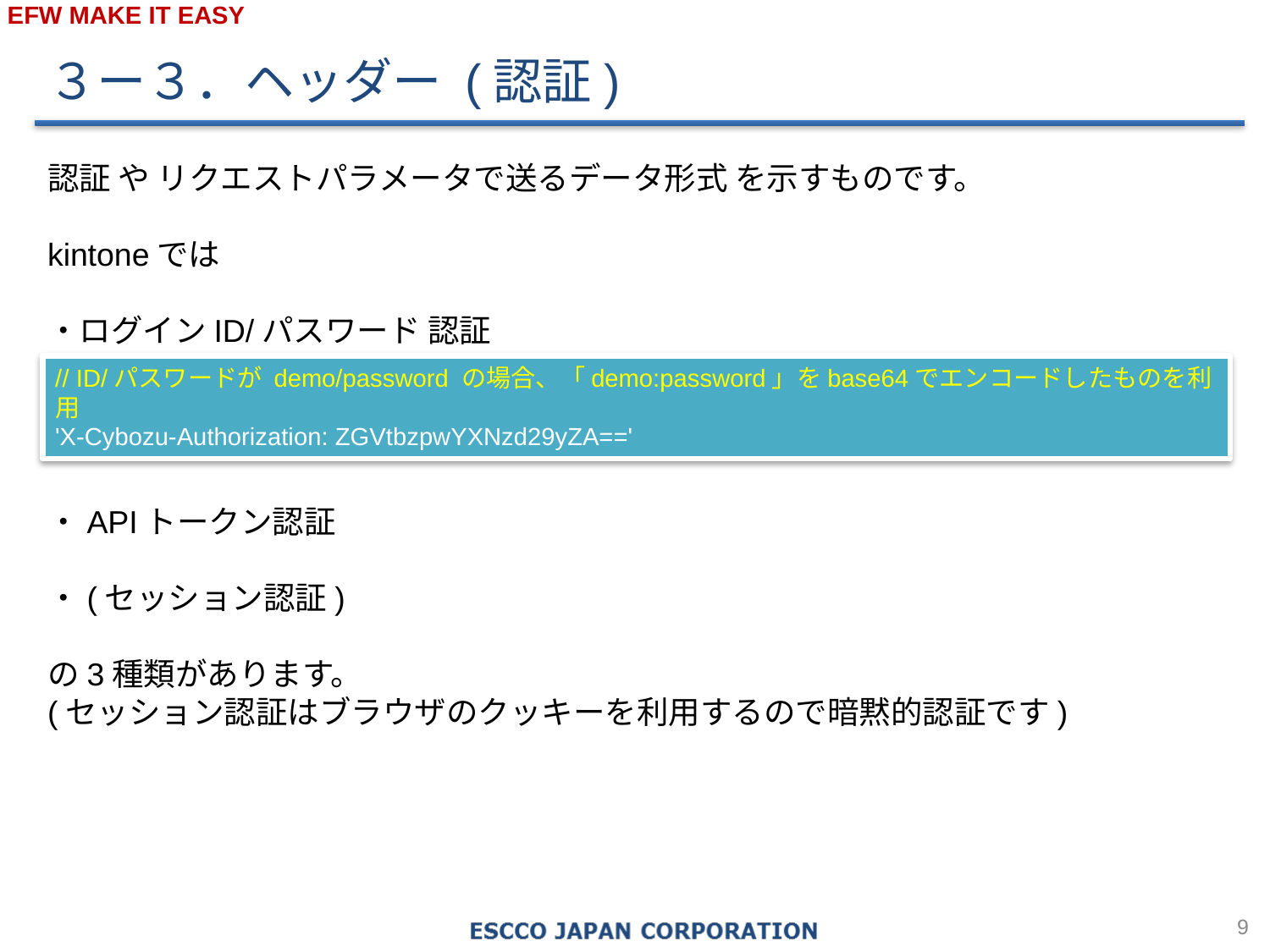

３ー３．ヘッダー (認証)
認証 や リクエストパラメータで送るデータ形式 を示すものです。

kintoneでは

・ログインID/パスワード 認証

・APIトークン認証

・(セッション認証)

の3種類があります。
(セッション認証はブラウザのクッキーを利用するので暗黙的認証です)
// ID/パスワードが demo/password の場合、「demo:password」をbase64でエンコードしたものを利用
'X-Cybozu-Authorization: ZGVtbzpwYXNzd29yZA=='
9